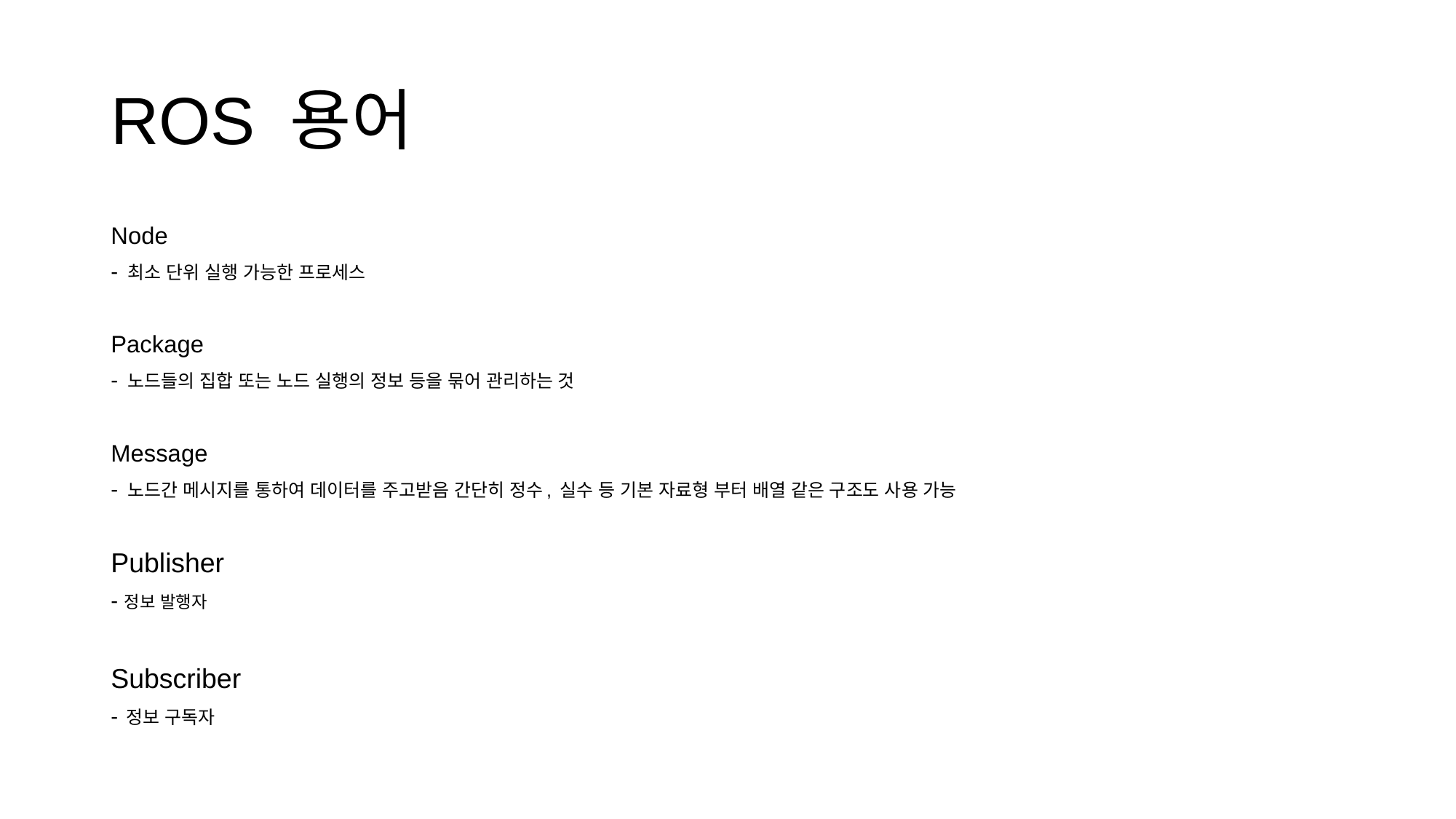

# ROS 용어
Node
- 최소 단위 실행 가능한 프로세스

Package
- 노드들의 집합 또는 노드 실행의 정보 등을 묶어 관리하는 것

Message
- 노드간 메시지를 통하여 데이터를 주고받음 간단히 정수, 실수 등 기본 자료형 부터 배열 같은 구조도 사용 가능

Publisher
- 정보 발행자

Subscriber
- 정보 구독자